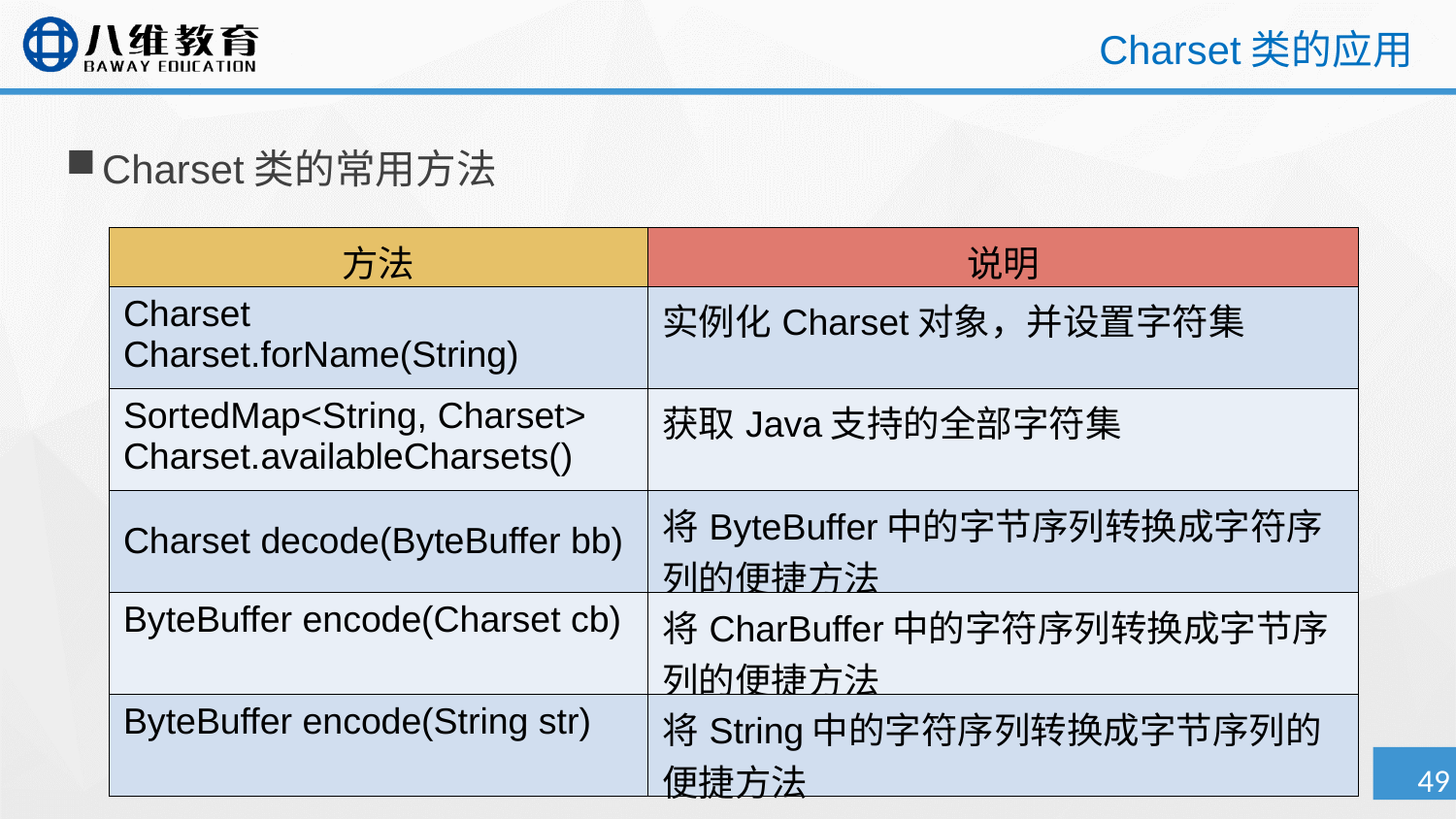

# Charset类的应用
Charset类的常用方法
| 方法 | 说明 |
| --- | --- |
| Charset Charset.forName(String) | 实例化Charset对象，并设置字符集 |
| SortedMap<String, Charset> Charset.availableCharsets() | 获取Java支持的全部字符集 |
| Charset decode(ByteBuffer bb) | 将ByteBuffer中的字节序列转换成字符序列的便捷方法 |
| ByteBuffer encode(Charset cb) | 将CharBuffer中的字符序列转换成字节序列的便捷方法 |
| ByteBuffer encode(String str) | 将String中的字符序列转换成字节序列的便捷方法 |